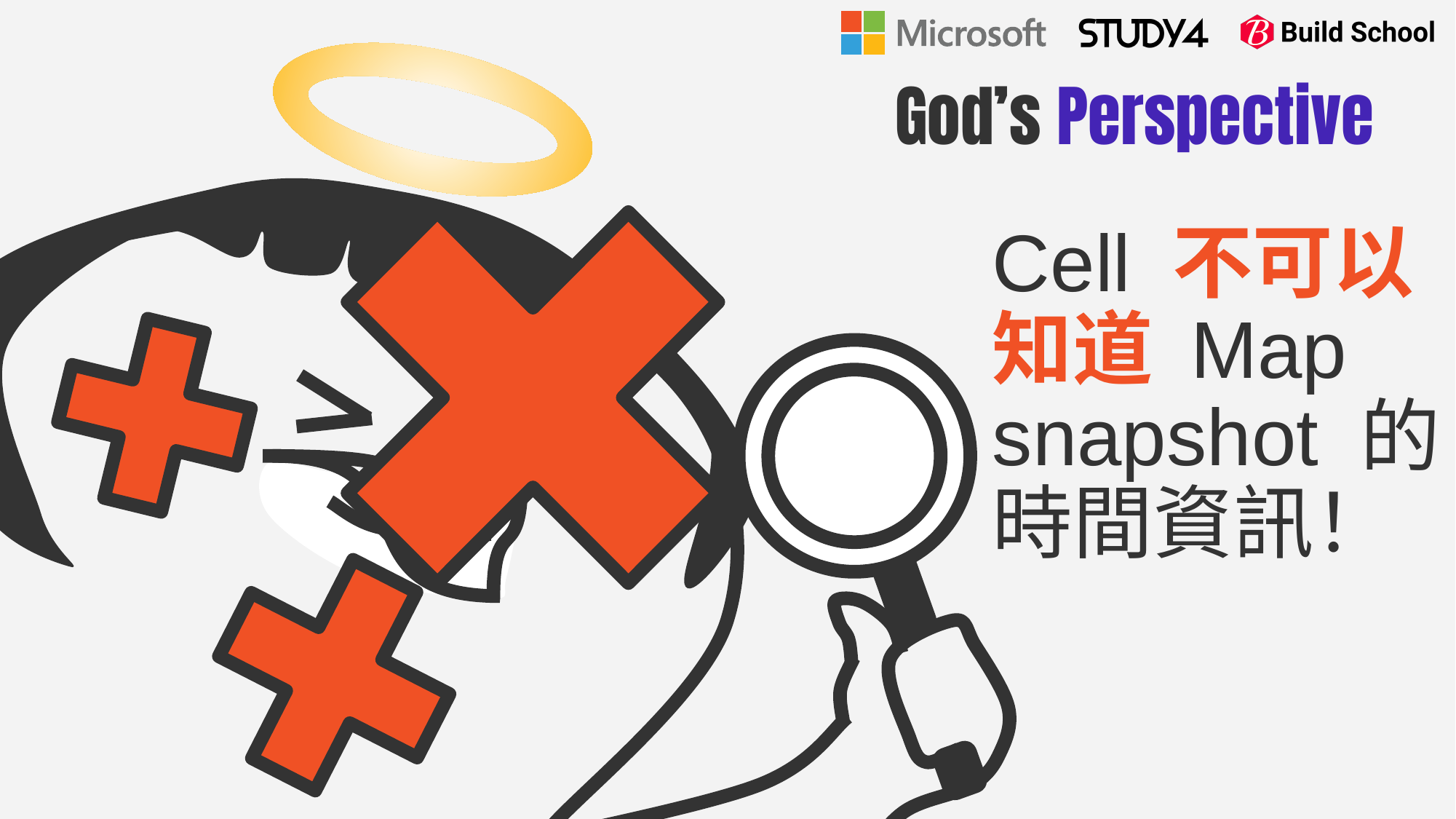

God’s Perspective

Cell 不可以知道 Map snapshot 的時間資訊！